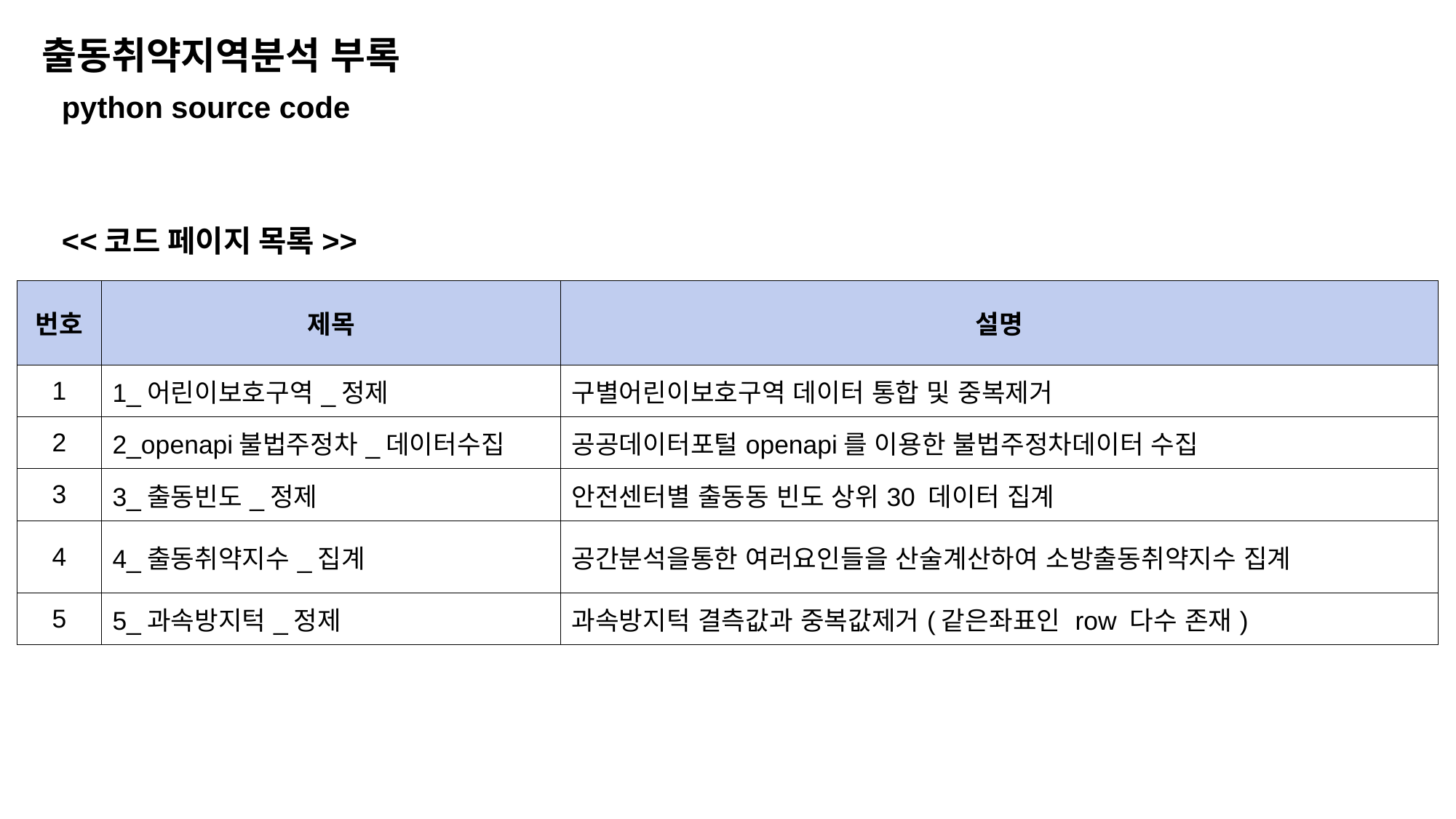

출동취약지역분석 부록
python source code
<<코드 페이지 목록>>
| 번호 | 제목 | 설명 |
| --- | --- | --- |
| 1 | 1\_어린이보호구역\_정제 | 구별어린이보호구역 데이터 통합 및 중복제거 |
| 2 | 2\_openapi불법주정차\_데이터수집 | 공공데이터포털openapi를 이용한 불법주정차데이터 수집 |
| 3 | 3\_출동빈도\_정제 | 안전센터별 출동동 빈도 상위30 데이터 집계 |
| 4 | 4\_출동취약지수\_집계 | 공간분석을통한 여러요인들을 산술계산하여 소방출동취약지수 집계 |
| 5 | 5\_과속방지턱\_정제 | 과속방지턱 결측값과 중복값제거(같은좌표인 row 다수 존재) |